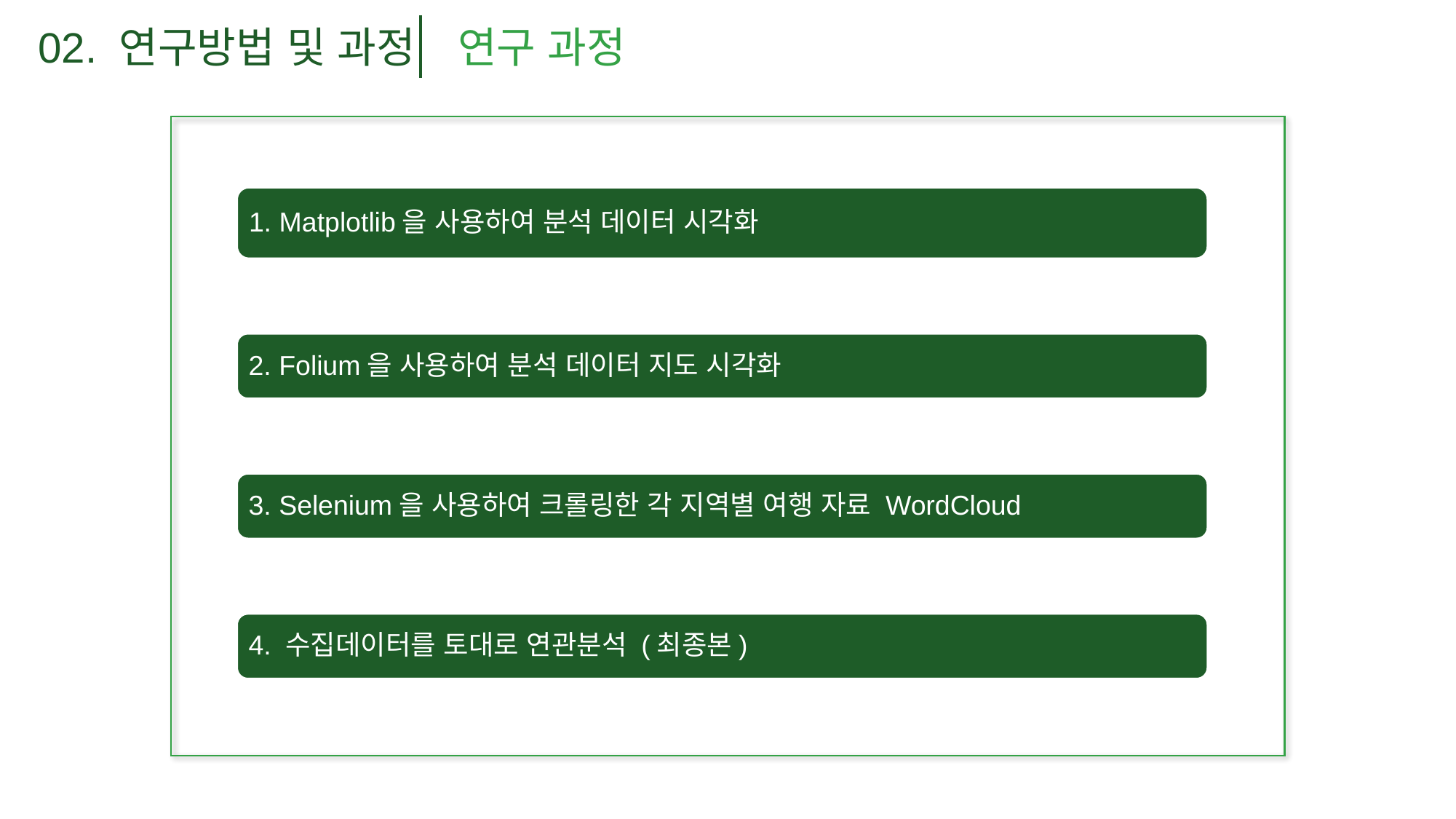

02. 연구방법 및 과정
연구 과정

1. Matplotlib을 사용하여 분석 데이터 시각화

2. Folium을 사용하여 분석 데이터 지도 시각화

3. Selenium을 사용하여 크롤링한 각 지역별 여행 자료 WordCloud
4. 수집데이터를 토대로 연관분석 (최종본)